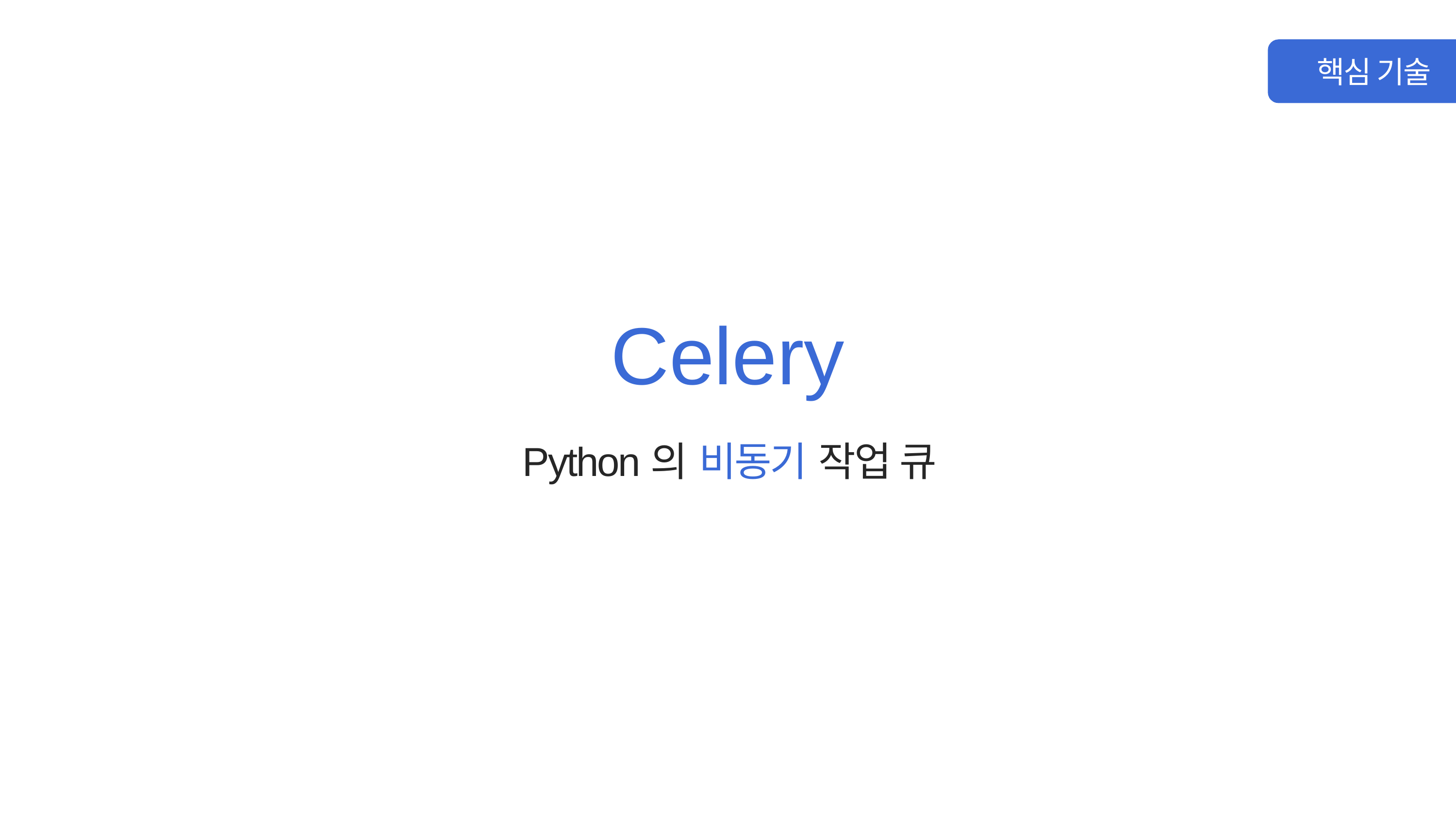

핵심 기술
Celery
Python의 비동기 작업 큐